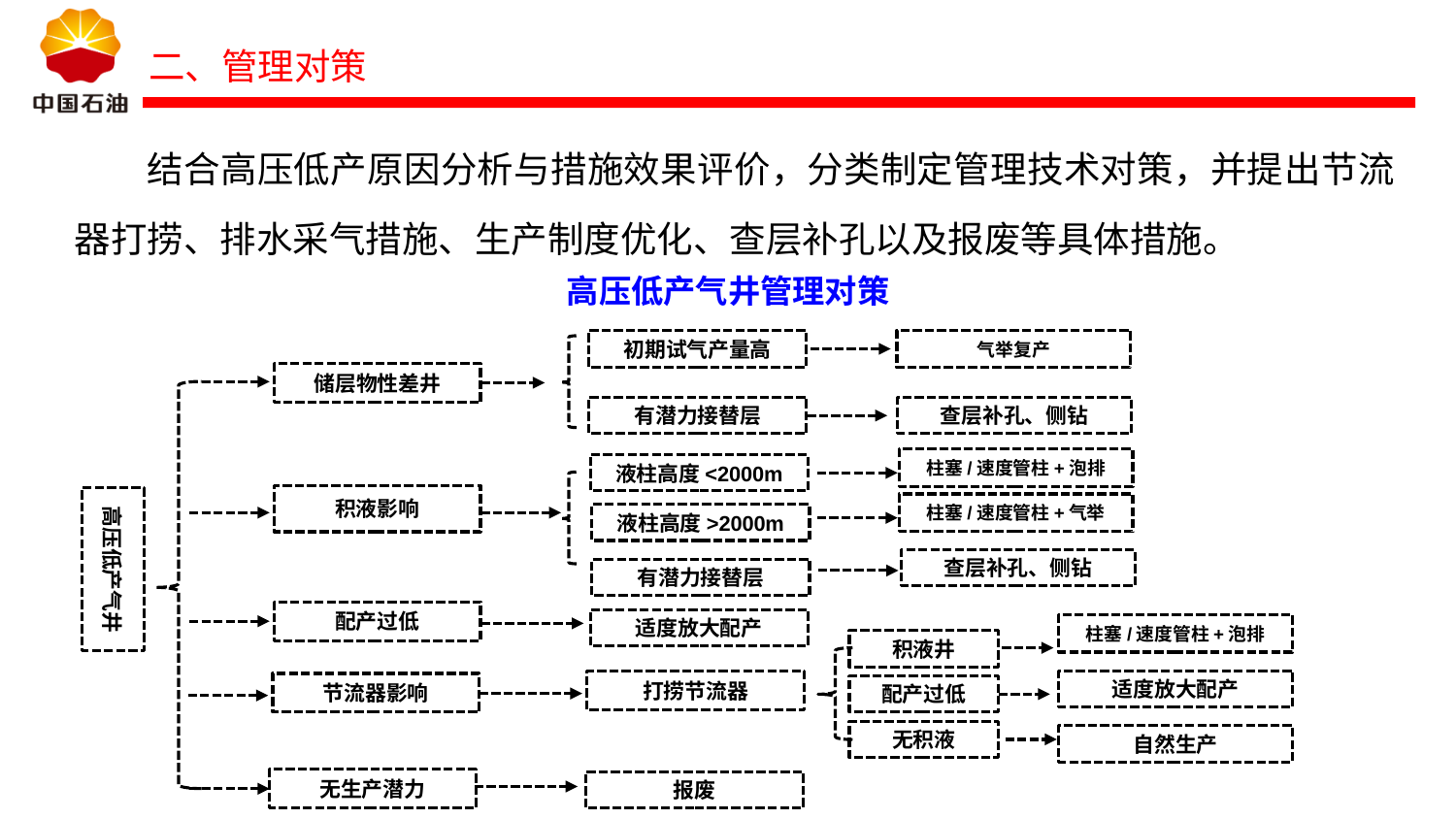

二、管理对策
结合高压低产原因分析与措施效果评价，分类制定管理技术对策，并提出节流器打捞、排水采气措施、生产制度优化、查层补孔以及报废等具体措施。
高压低产气井管理对策
气举复产
初期试气产量高

储层物性差井

有潜力接替层
查层补孔、侧钻
柱塞/速度管柱+泡排
液柱高度<2000m

积液影响
高压低产气井
柱塞/速度管柱+气举
液柱高度>2000m
查层补孔、侧钻
有潜力接替层
配产过低
适度放大配产
柱塞/速度管柱+泡排
积液井

适度放大配产
打捞节流器
节流器影响
配产过低
无积液
自然生产
无生产潜力
报废